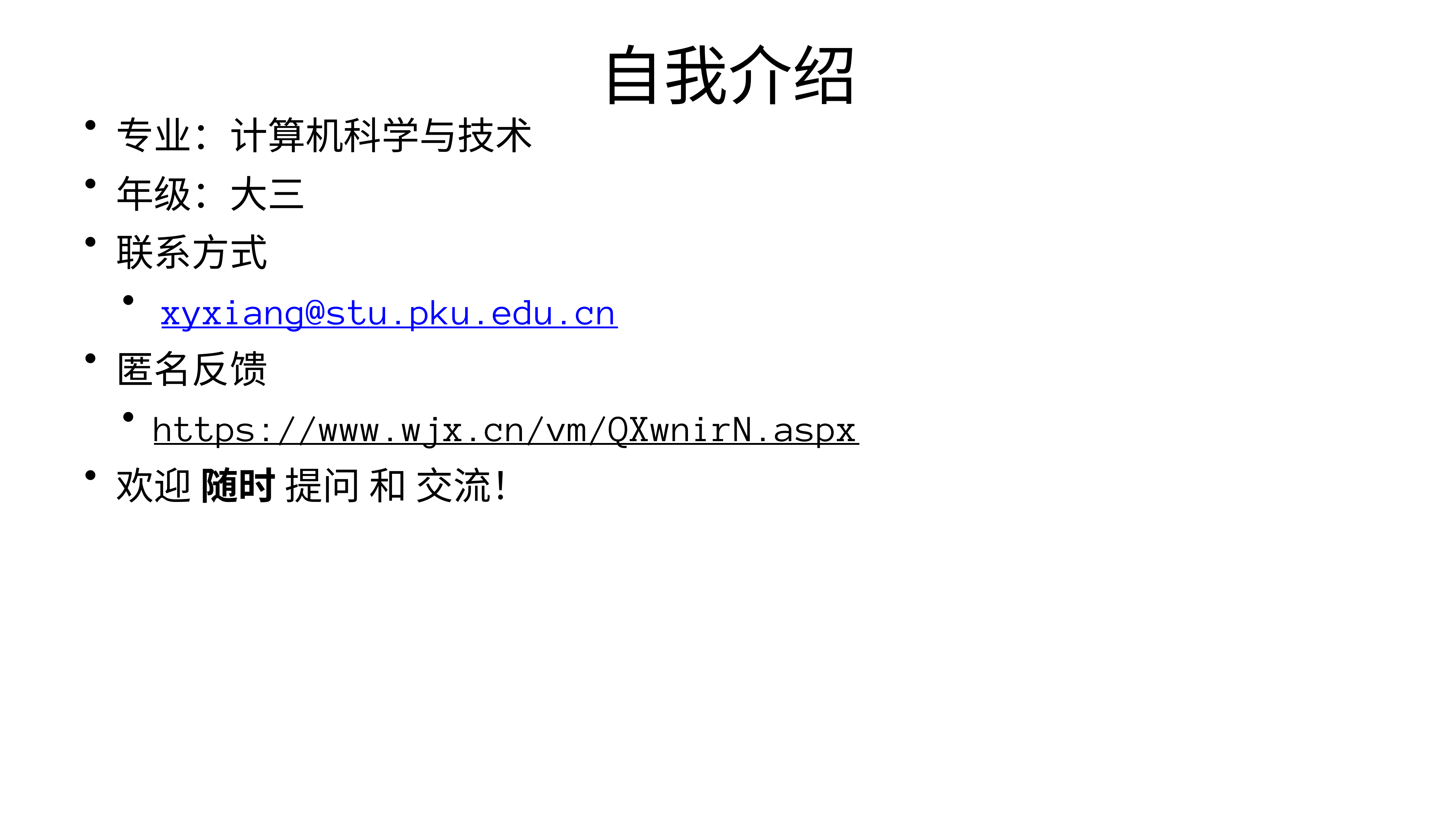

自我介绍
专业：计算机科学与技术
年级：大三
联系方式
xyxiang@stu.pku.edu.cn
匿名反馈
https://www.wjx.cn/vm/QXwnirN.aspx
欢迎 随时 提问 和 交流！